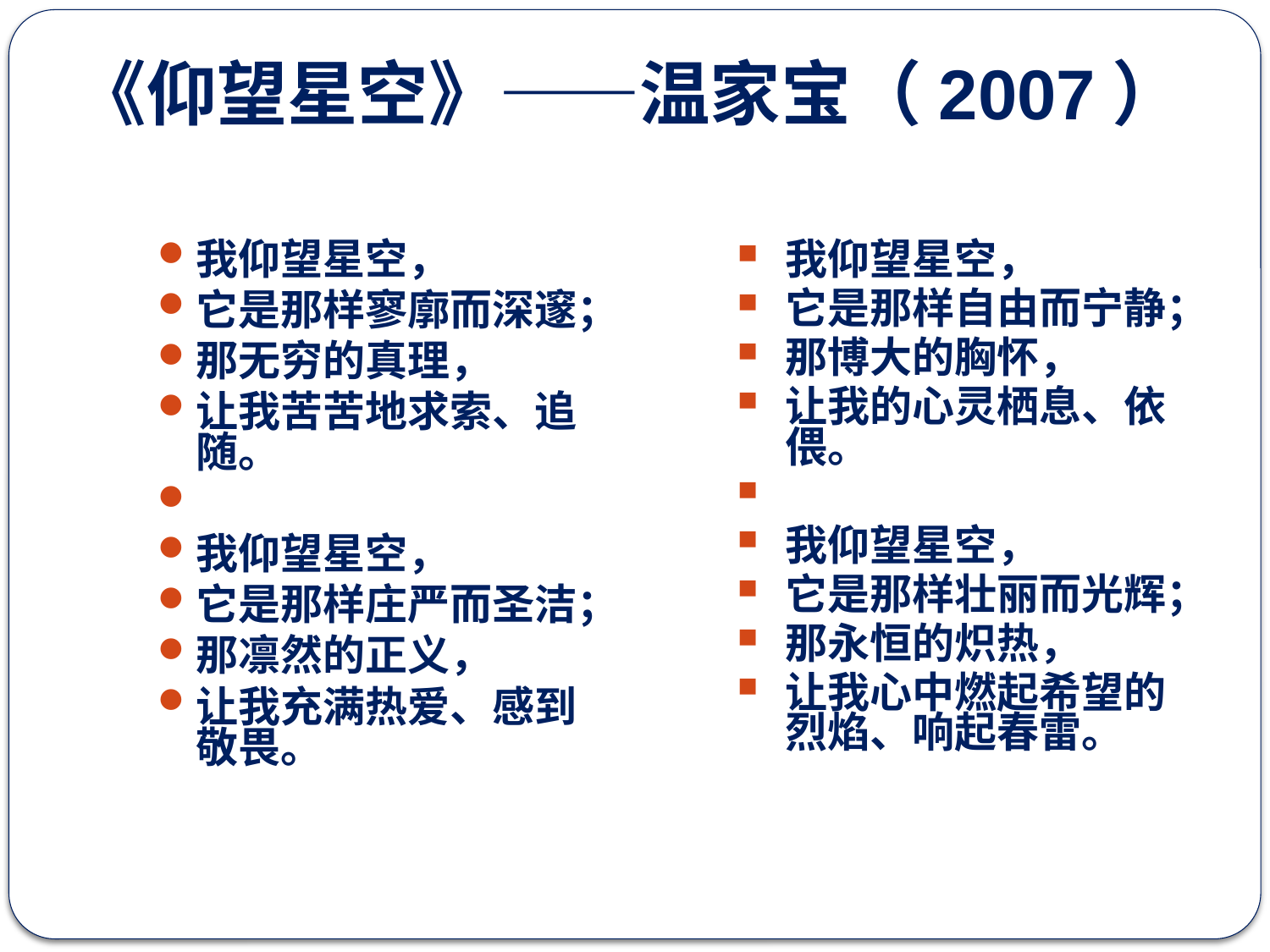

# 《仰望星空》——温家宝（2007）
我仰望星空，
它是那样寥廓而深邃；
那无穷的真理，
让我苦苦地求索、追随。

我仰望星空，
它是那样庄严而圣洁；
那凛然的正义，
让我充满热爱、感到敬畏。
我仰望星空，
它是那样自由而宁静；
那博大的胸怀，
让我的心灵栖息、依偎。

我仰望星空，
它是那样壮丽而光辉；
那永恒的炽热，
让我心中燃起希望的烈焰、响起春雷。